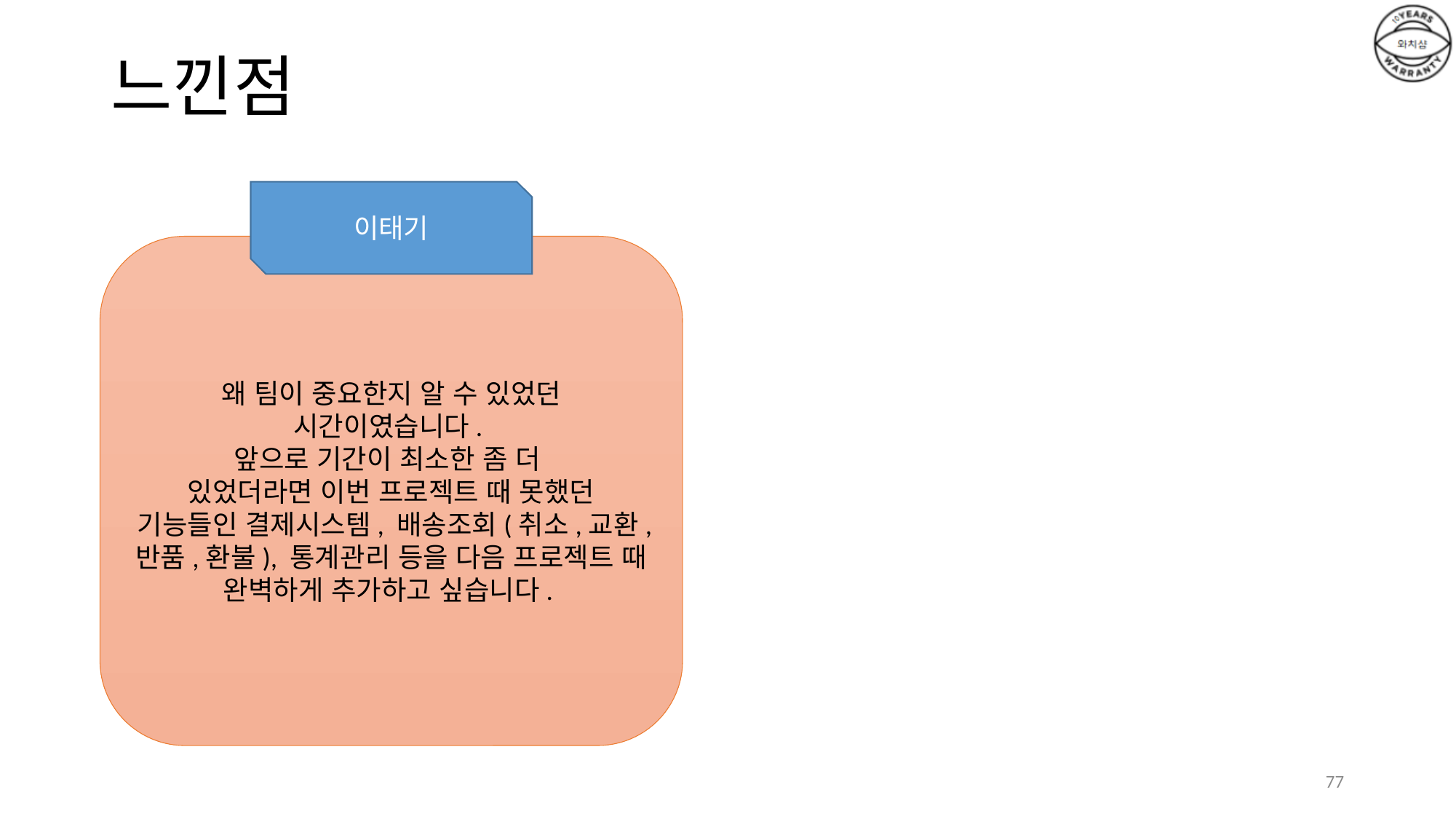

# 느낀점
이태기
왜 팀이 중요한지 알 수 있었던 시간이였습니다.
앞으로 기간이 최소한 좀 더
있었더라면 이번 프로젝트 때 못했던 기능들인 결제시스템, 배송조회(취소,교환,반품,환불), 통계관리 등을 다음 프로젝트 때 완벽하게 추가하고 싶습니다.
77